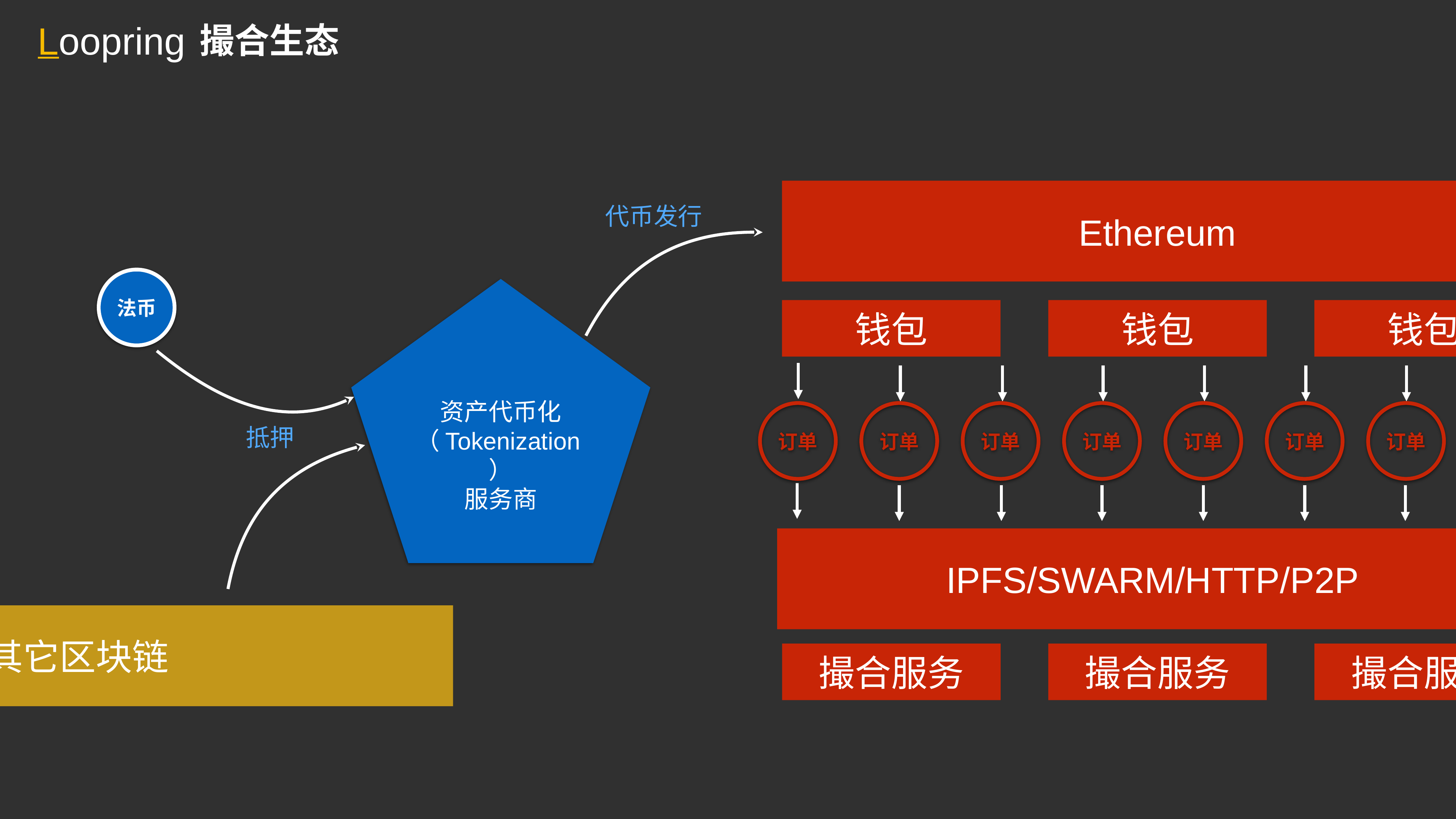

撮合生态
Loopring
Ethereum
代币发行

法币

抵押

其它区块链
资产代币化
（Tokenization）
服务商
钱包
钱包
钱包

订单
订单
订单
订单
订单
订单
订单
订单

IPFS/SWARM/HTTP/P2P
撮合服务
撮合服务
撮合服务

中文白皮书

English Whitepaper